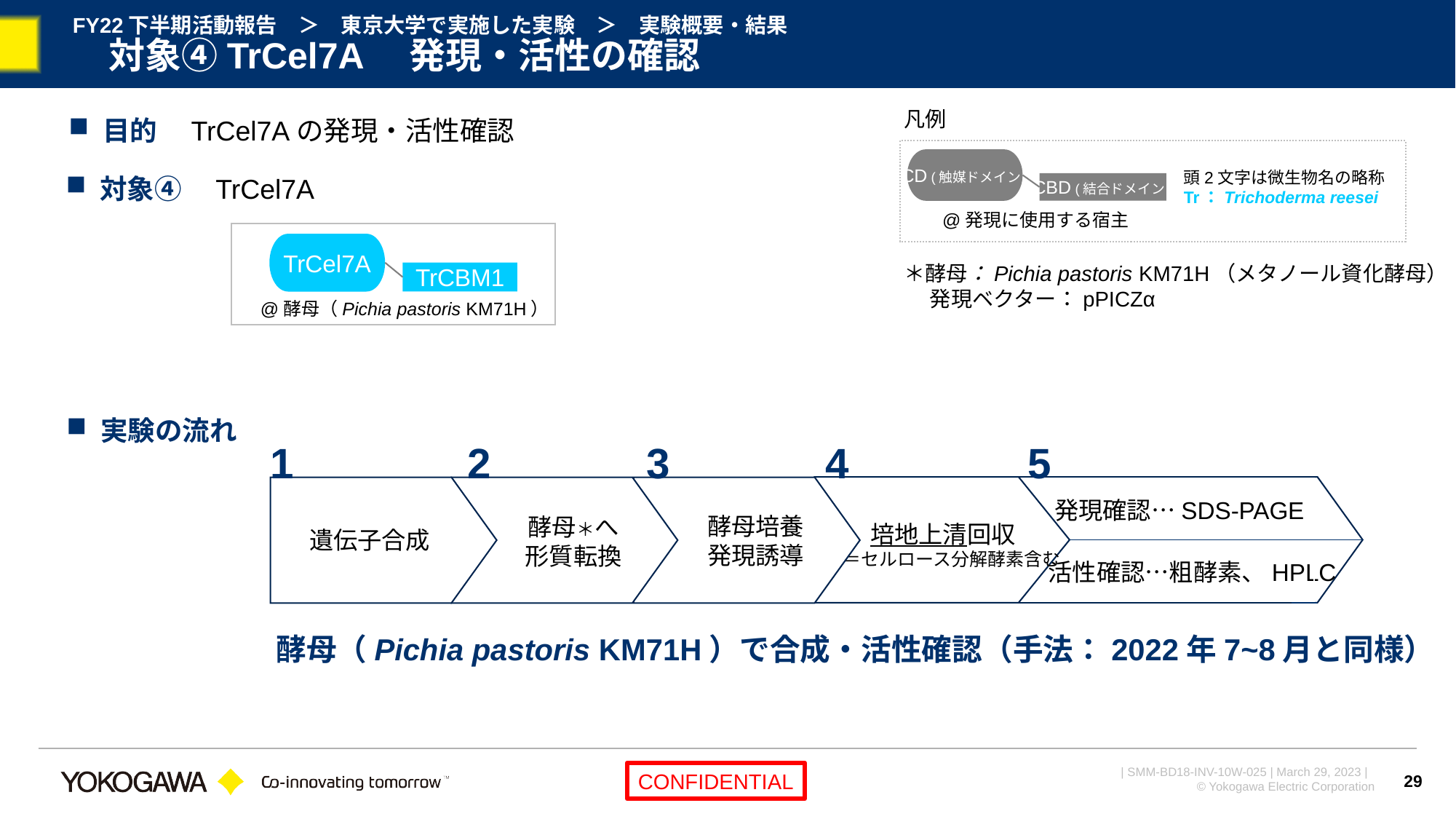

# FY22下半期活動報告　＞　東京大学で実施した実験　＞　実験概要・結果 　対象④TrCel7A　発現・活性の確認
凡例
目的　TrCel7Aの発現・活性確認
頭2文字は微生物名の略称
Tr：Trichoderma reesei

CD (触媒ドメイン)
CBD (結合ドメイン)
@発現に使用する宿主
対象④　TrCel7A

@酵母（Pichia pastoris KM71H）
TrCel7A
TrCBM1
＊酵母：Pichia pastoris KM71H（メタノール資化酵母）
　 発現ベクター：pPICZα
実験の流れ
1
2
3
4
5

培地上清回収
　＝セルロース分解酵素含む

発現確認…SDS-PAGE
活性確認…粗酵素、HPLC

遺伝子合成

酵母＊へ
形質転換

酵母培養
発現誘導
酵母（Pichia pastoris KM71H）で合成・活性確認（手法：2022年7~8月と同様）
29